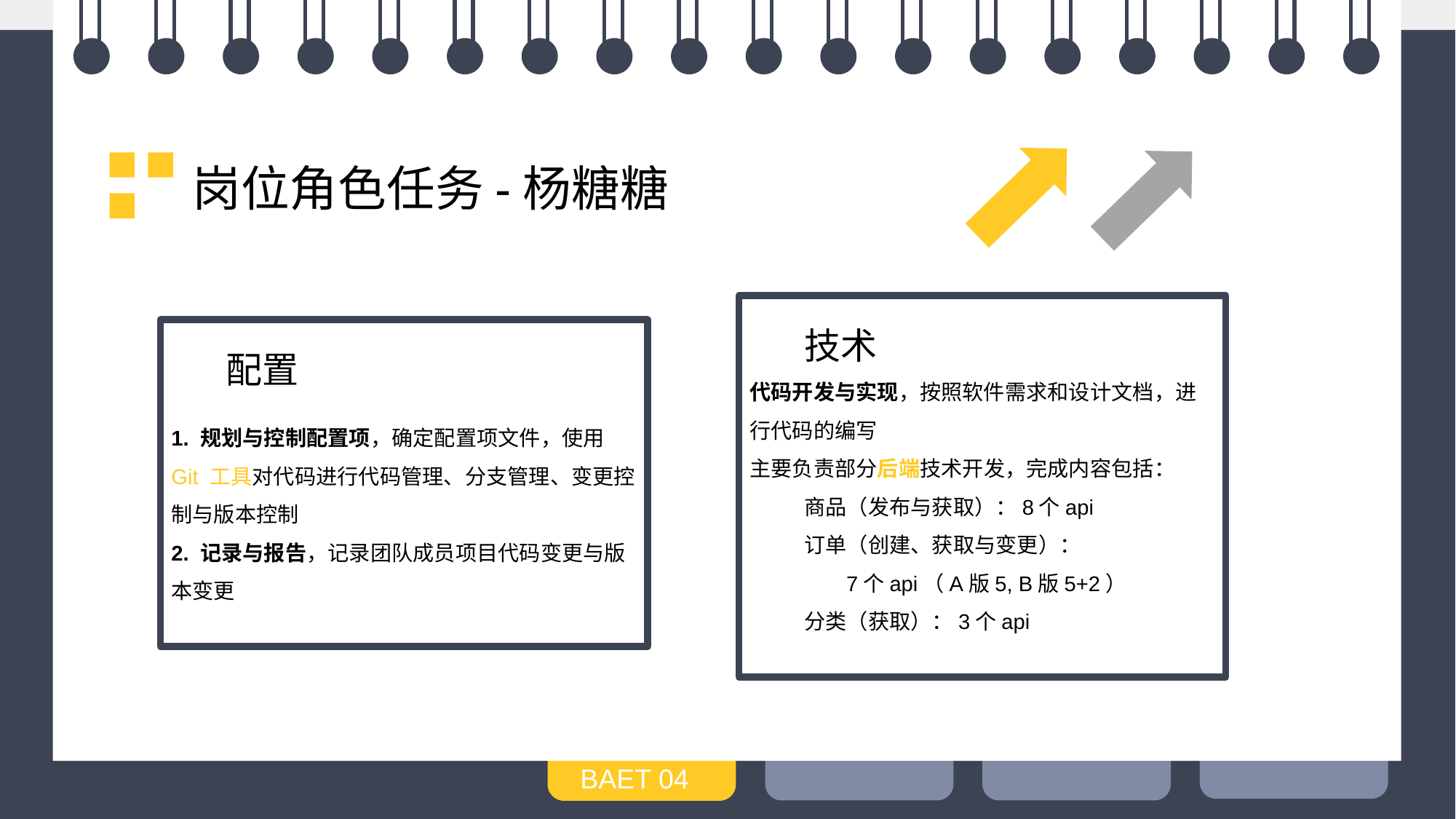

岗位角色任务-杨糖糖

技术
代码开发与实现，按照软件需求和设计文档，进行代码的编写
主要负责部分后端技术开发，完成内容包括：
商品（发布与获取）：8个api
订单（创建、获取与变更）：
       7个api（A版5, B版5+2）
分类（获取）：3个api

配置
1. 规划与控制配置项，确定配置项文件，使用 Git 工具对代码进行代码管理、分支管理、变更控制与版本控制
2. 记录与报告，记录团队成员项目代码变更与版本变更

BAET 04